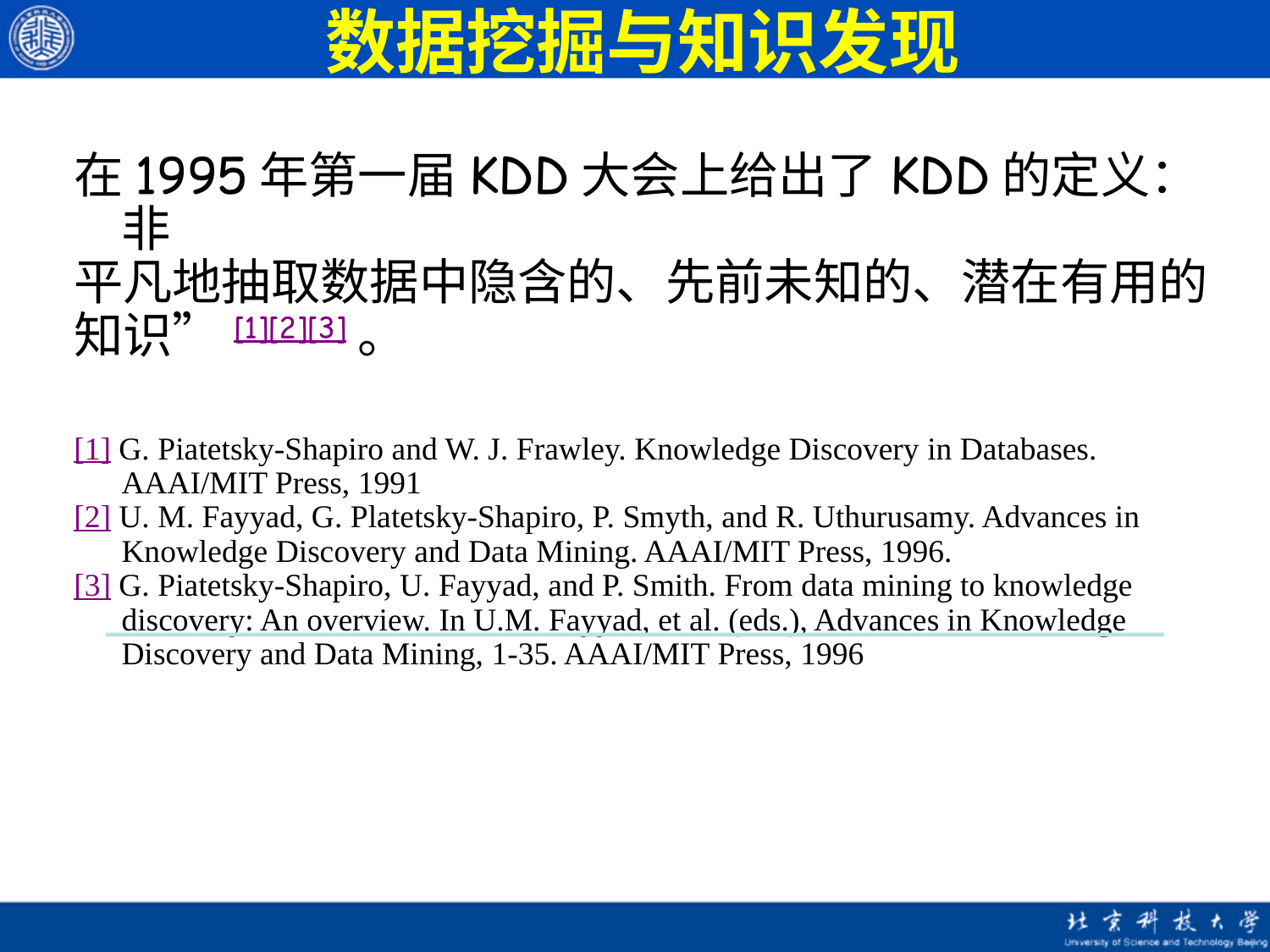

# 数据挖掘与知识发现

在1995年第一届KDD大会上给出了KDD的定义：非
平凡地抽取数据中隐含的、先前未知的、潜在有用的
知识”[1][2][3]。

[1] G. Piatetsky-Shapiro and W. J. Frawley. Knowledge Discovery in Databases. AAAI/MIT Press, 1991
[2] U. M. Fayyad, G. Platetsky-Shapiro, P. Smyth, and R. Uthurusamy. Advances in Knowledge Discovery and Data Mining. AAAI/MIT Press, 1996.
[3] G. Piatetsky-Shapiro, U. Fayyad, and P. Smith. From data mining to knowledge discovery: An overview. In U.M. Fayyad, et al. (eds.), Advances in Knowledge Discovery and Data Mining, 1-35. AAAI/MIT Press, 1996